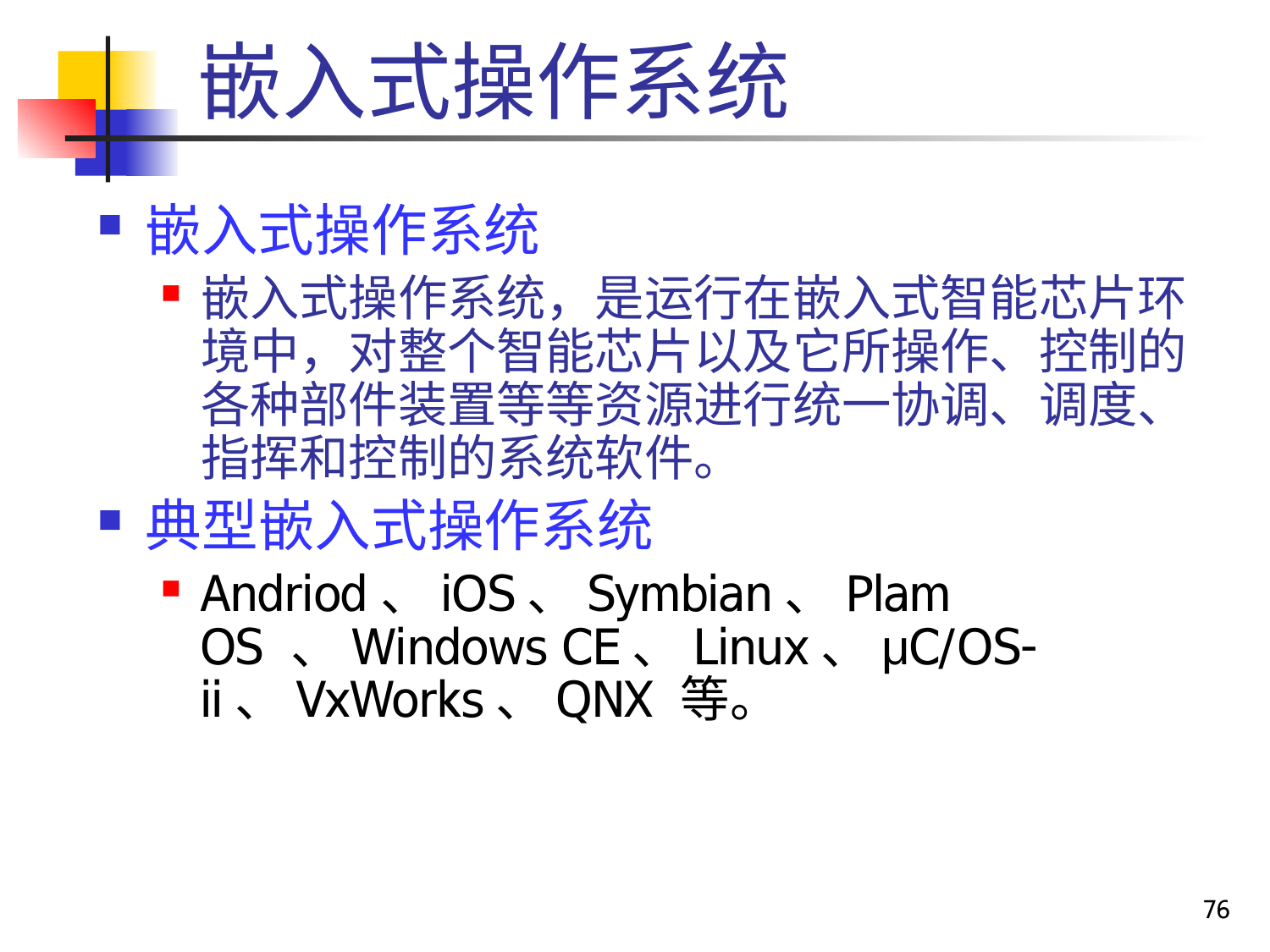

# 嵌入式操作系统
嵌入式操作系统
嵌入式操作系统，是运行在嵌入式智能芯片环境中，对整个智能芯片以及它所操作、控制的各种部件装置等等资源进行统一协调、调度、指挥和控制的系统软件。
典型嵌入式操作系统
Andriod、iOS、Symbian、Plam OS 、Windows CE、Linux、μC/OS-ii、VxWorks、QNX 等。

76